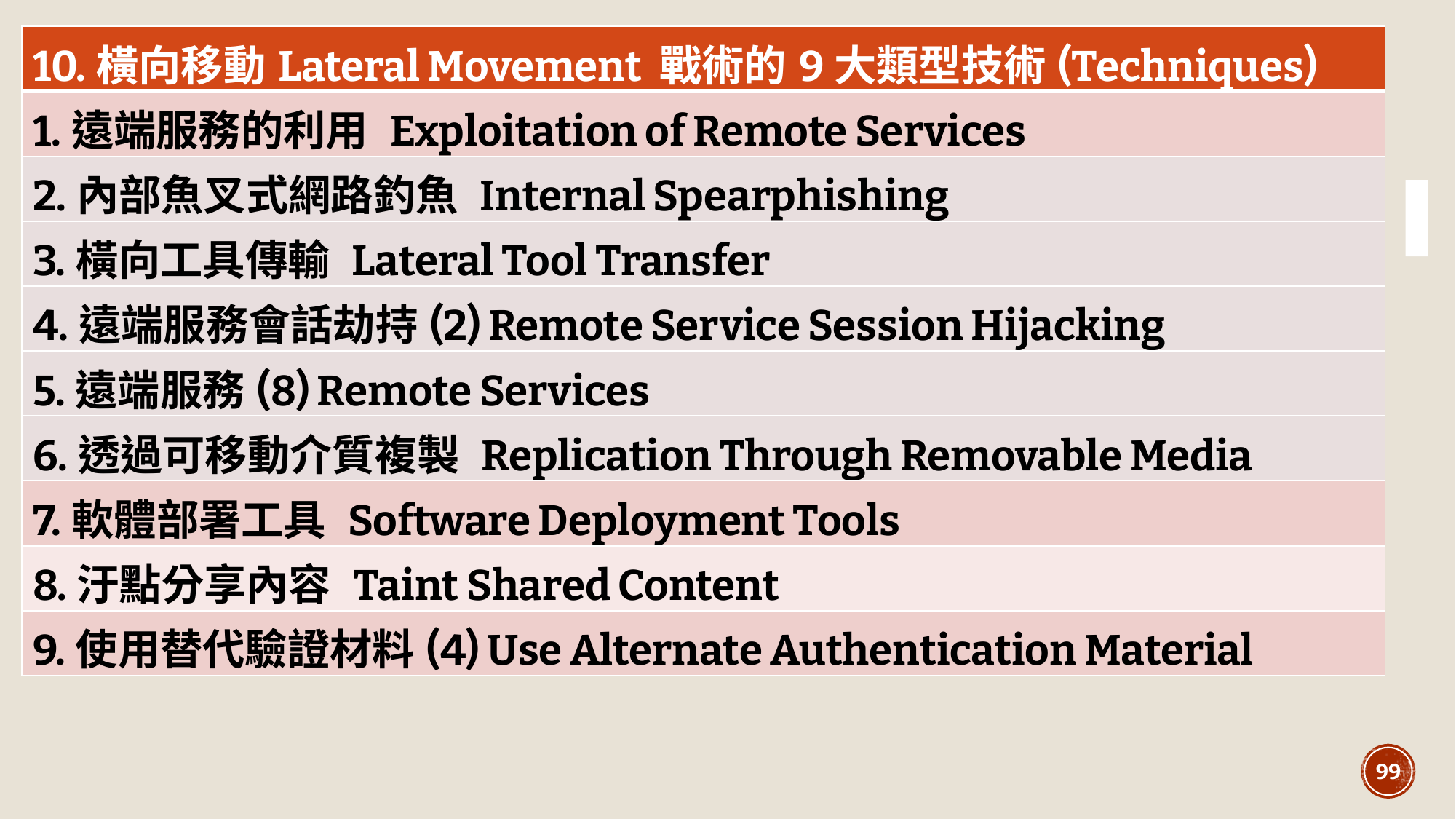

| 10.橫向移動Lateral Movement 戰術的9大類型技術(Techniques) |
| --- |
| 1.遠端服務的利用 Exploitation of Remote Services |
| 2.內部魚叉式網路釣魚 Internal Spearphishing |
| 3.橫向工具傳輸 Lateral Tool Transfer |
| 4.遠端服務會話劫持(2) Remote Service Session Hijacking |
| 5.遠端服務(8) Remote Services |
| 6.透過可移動介質複製 Replication Through Removable Media |
| 7.軟體部署工具 Software Deployment Tools |
| 8.汙點分享內容 Taint Shared Content |
| 9.使用替代驗證材料(4) Use Alternate Authentication Material |

99